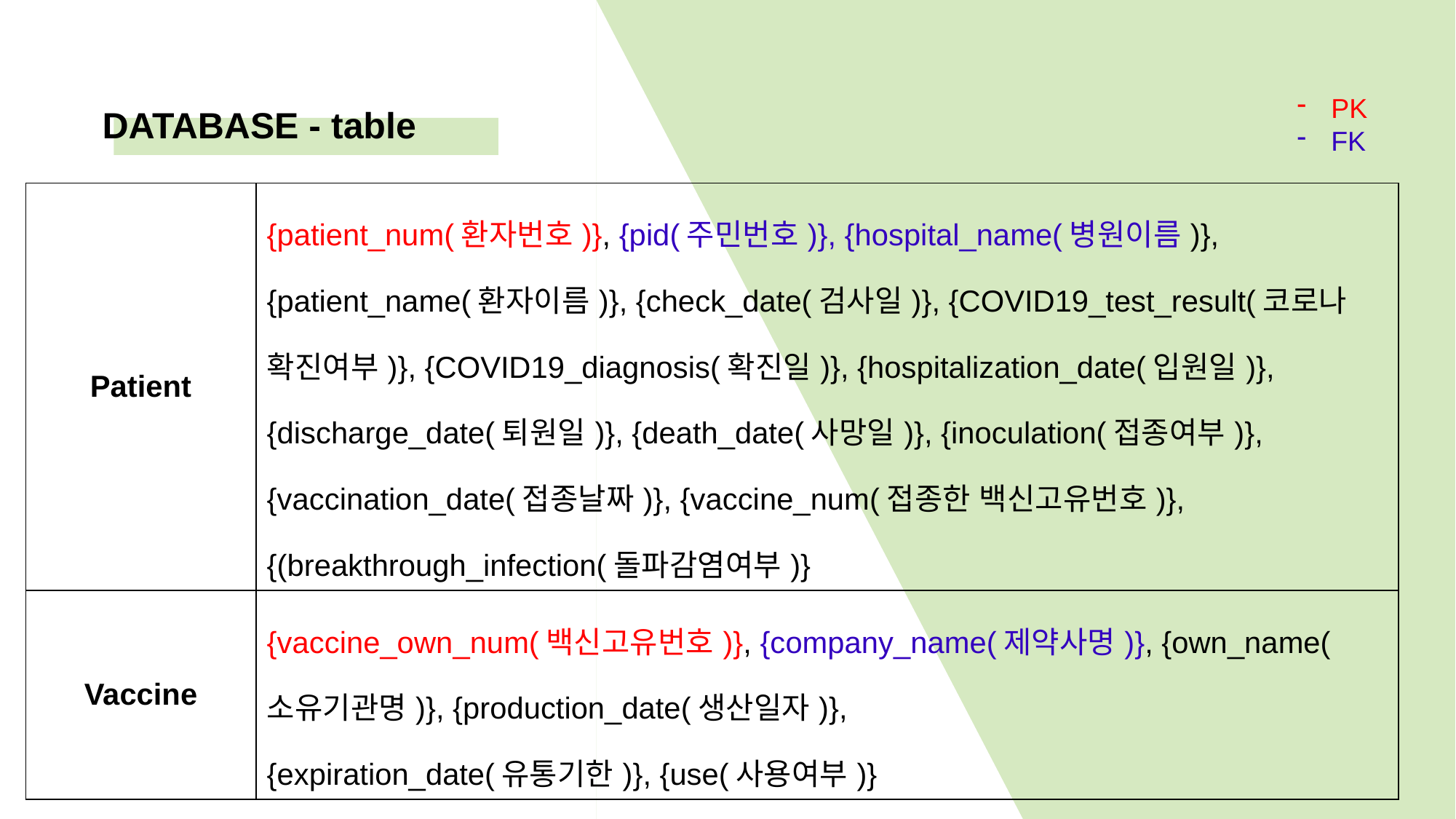

PK
FK
DATABASE - table

| Patient | {patient\_num(환자번호)}, {pid(주민번호)}, {hospital\_name(병원이름)}, {patient\_name(환자이름)}, {check\_date(검사일)}, {COVID19\_test\_result(코로나 확진여부)}, {COVID19\_diagnosis(확진일)}, {hospitalization\_date(입원일)}, {discharge\_date(퇴원일)}, {death\_date(사망일)}, {inoculation(접종여부)}, {vaccination\_date(접종날짜)}, {vaccine\_num(접종한 백신고유번호)}, {(breakthrough\_infection(돌파감염여부)} |
| --- | --- |
| Vaccine | {vaccine\_own\_num(백신고유번호)}, {company\_name(제약사명)}, {own\_name(소유기관명)}, {production\_date(생산일자)}, {expiration\_date(유통기한)}, {use(사용여부)} |
|  |  |
| --- | --- |
|  |  |
|  |  |
|  |  |
|  |  |
|  |  |
|  |  |
|  |  |